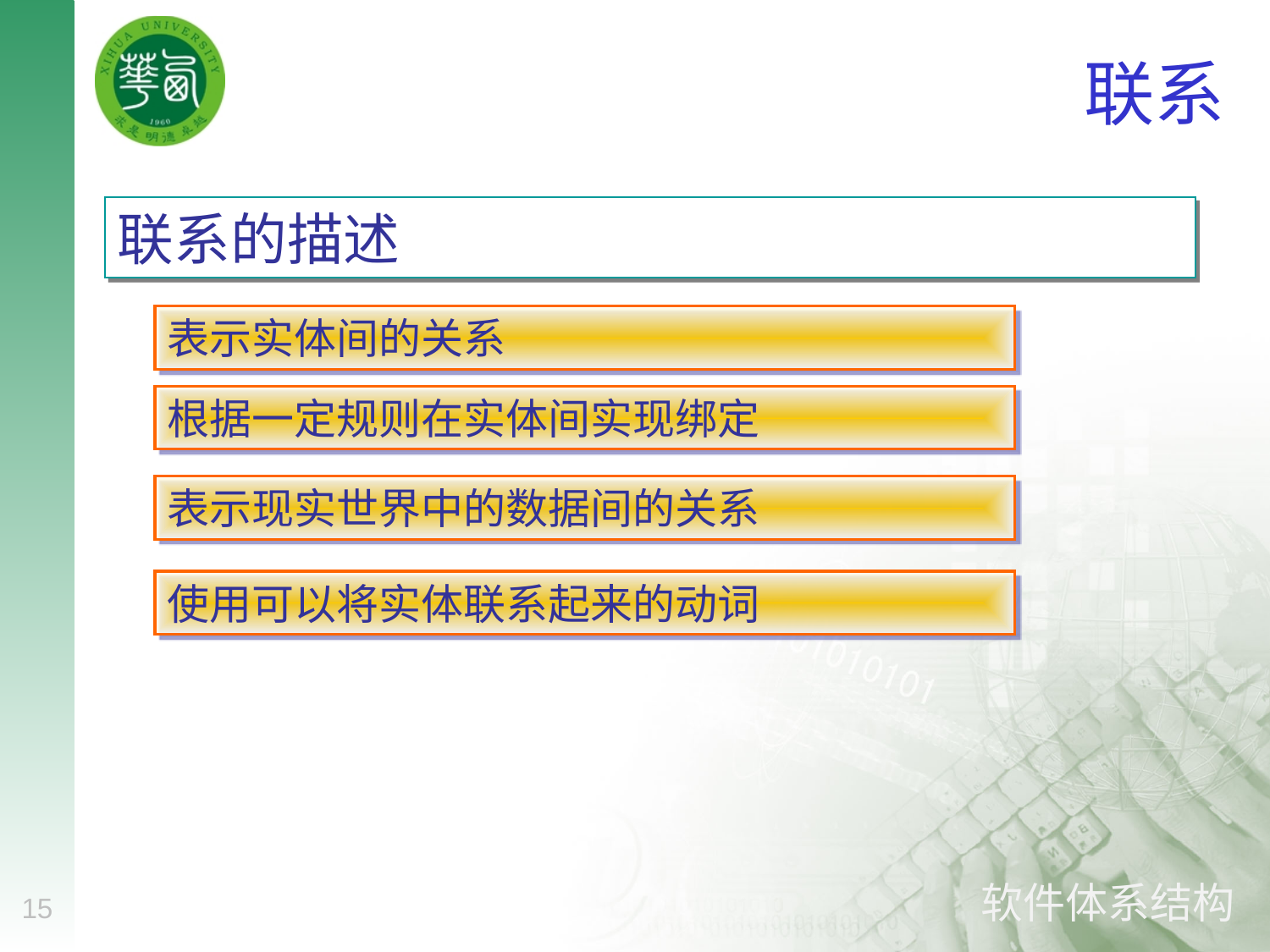

# 联系
联系的描述
表示实体间的关系
根据一定规则在实体间实现绑定
表示现实世界中的数据间的关系
使用可以将实体联系起来的动词
15